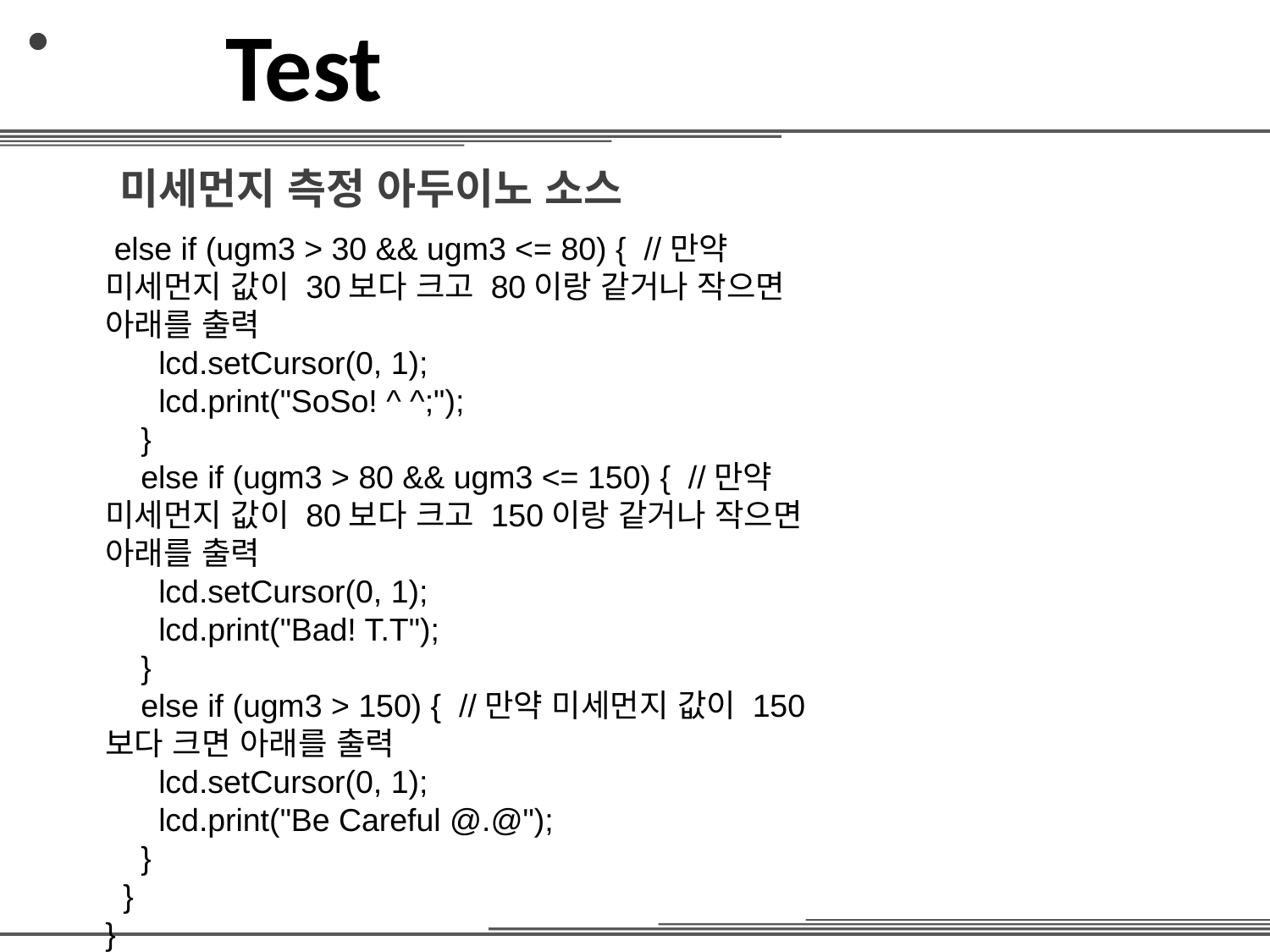

Test

 미세먼지 측정 아두이노 소스

 else if (ugm3 > 30 && ugm3 <= 80) {  //만약 미세먼지 값이 30보다 크고 80이랑 같거나 작으면 아래를 출력
      lcd.setCursor(0, 1);
      lcd.print("SoSo! ^ ^;");
    }
    else if (ugm3 > 80 && ugm3 <= 150) {  //만약 미세먼지 값이 80보다 크고 150이랑 같거나 작으면 아래를 출력
      lcd.setCursor(0, 1);
      lcd.print("Bad! T.T");
    }
    else if (ugm3 > 150) {  //만약 미세먼지 값이 150 보다 크면 아래를 출력
      lcd.setCursor(0, 1);
      lcd.print("Be Careful @.@");
    }
  }
}